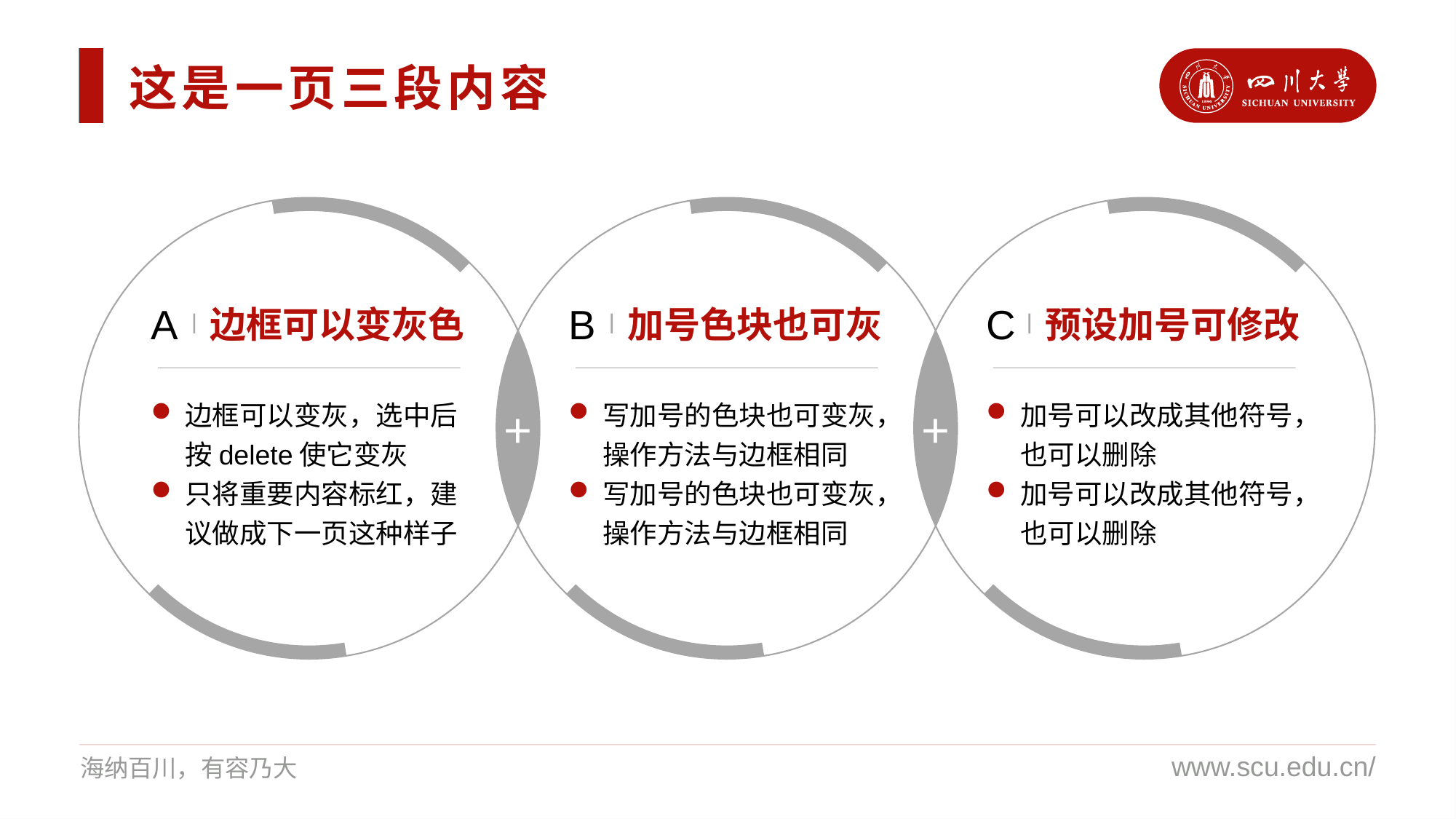

这是一页三段内容

A
B
C
边框可以变灰色
加号色块也可灰
预设加号可修改

边框可以变灰，选中后按delete使它变灰
只将重要内容标红，建议做成下一页这种样子
写加号的色块也可变灰，操作方法与边框相同
写加号的色块也可变灰，操作方法与边框相同
加号可以改成其他符号，也可以删除
加号可以改成其他符号，也可以删除
+
+